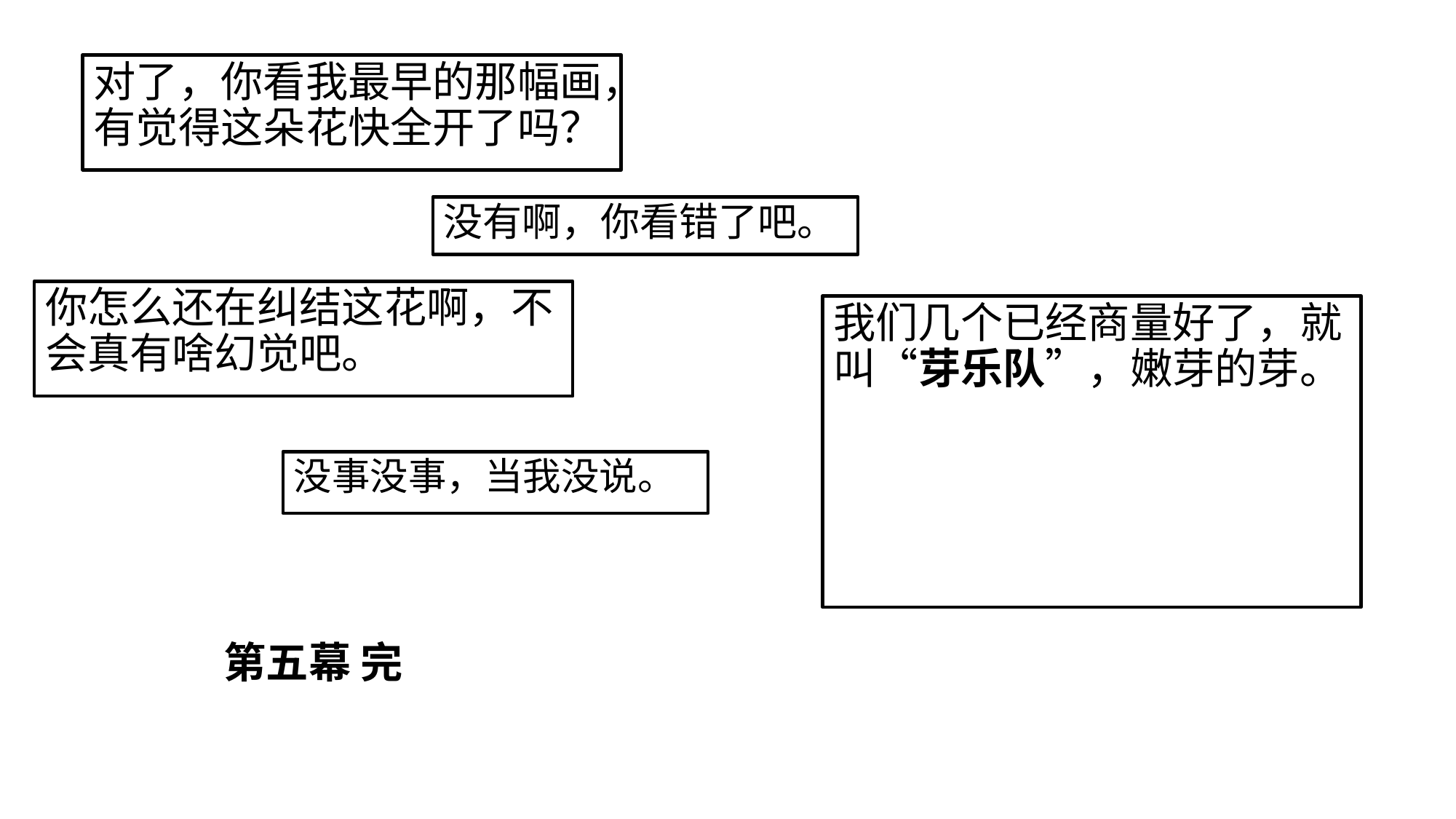

对了，你看我最早的那幅画，有觉得这朵花快全开了吗？
没有啊，你看错了吧。
你怎么还在纠结这花啊，不会真有啥幻觉吧。
我们几个已经商量好了，就叫“芽乐队”，嫩芽的芽。
没事没事，当我没说。
第五幕 完